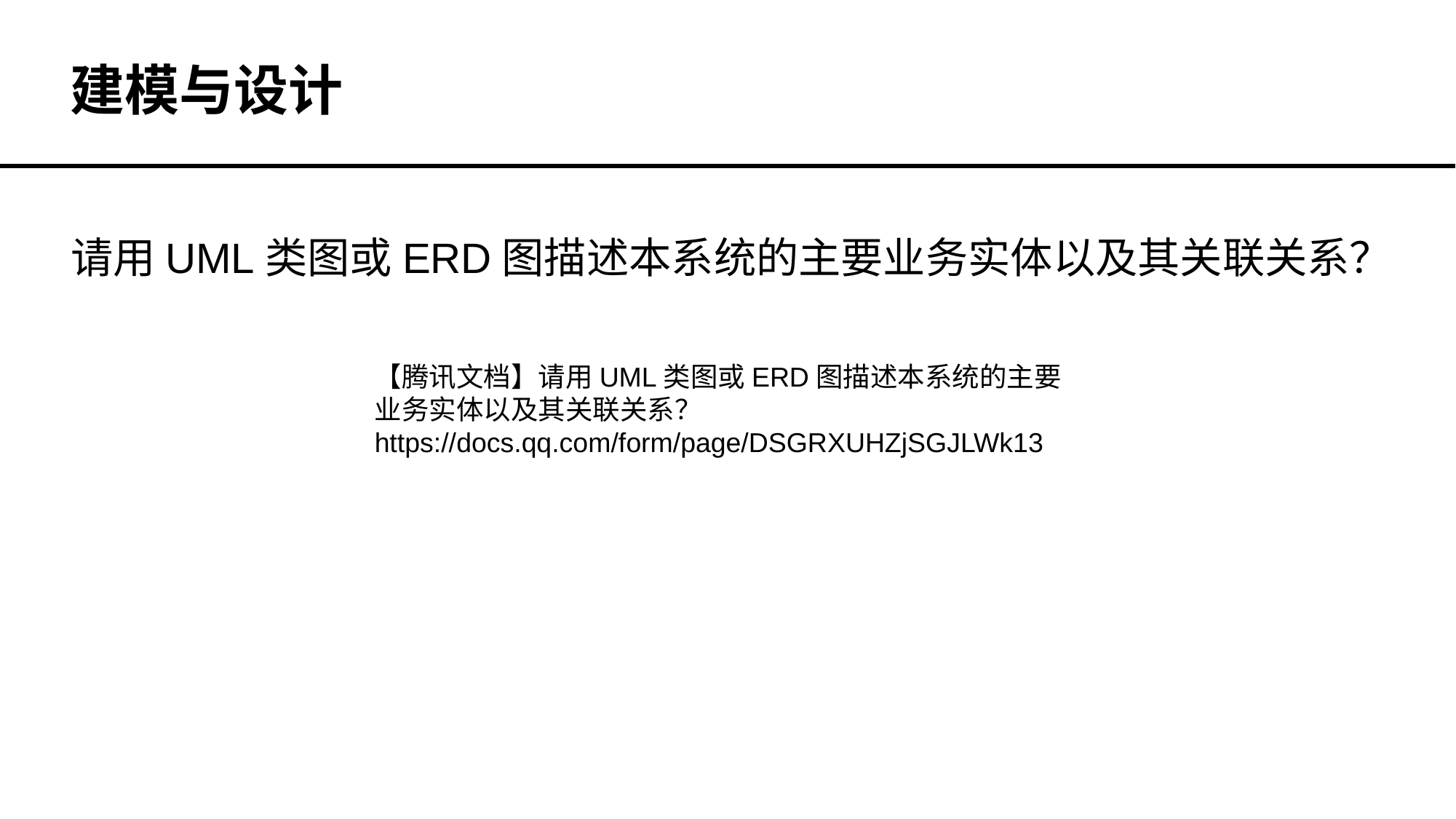

建模与设计
请用UML类图或ERD图描述本系统的主要业务实体以及其关联关系？
【腾讯文档】请用UML类图或ERD图描述本系统的主要业务实体以及其关联关系？
https://docs.qq.com/form/page/DSGRXUHZjSGJLWk13